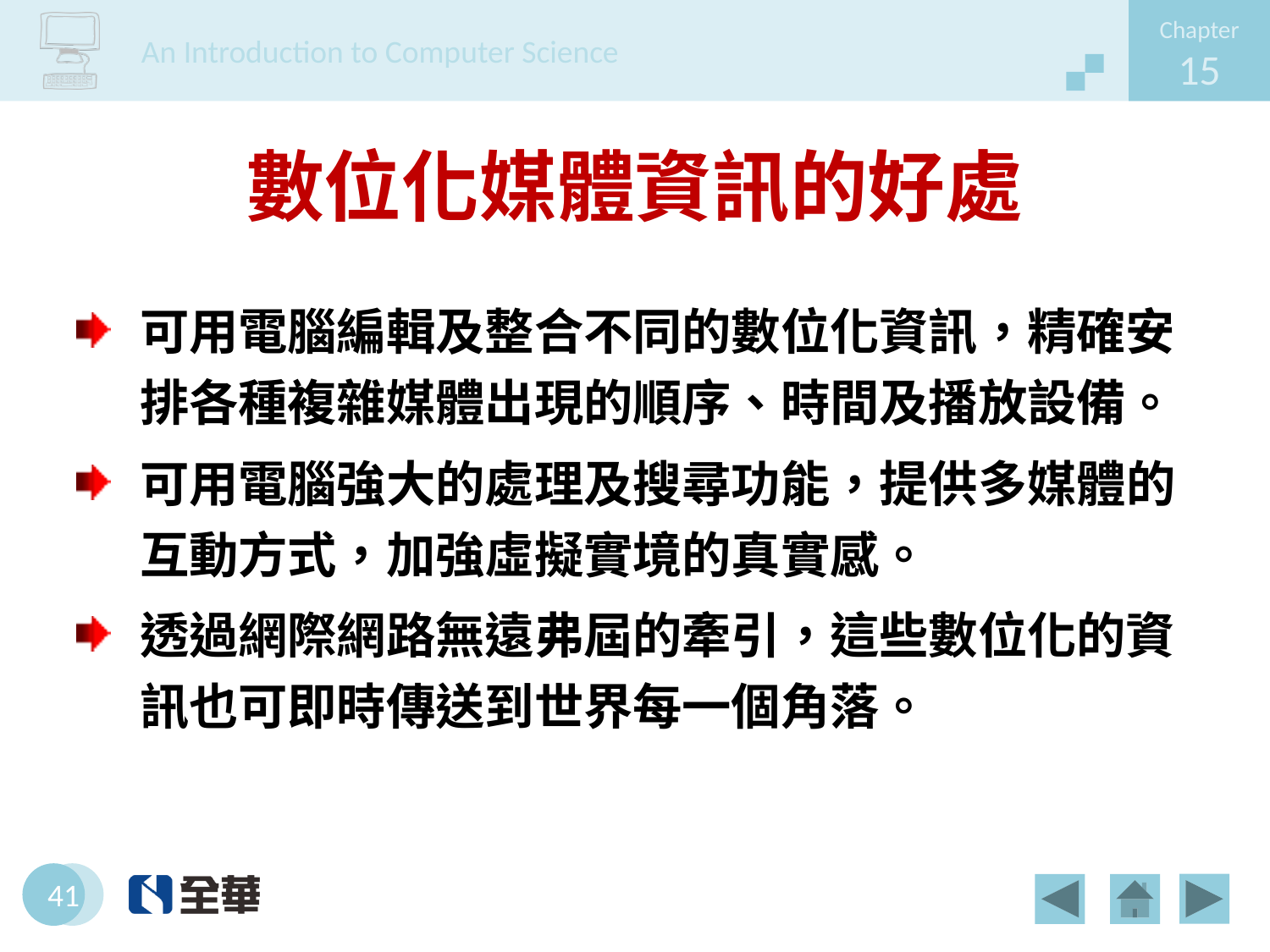

# 數位化媒體資訊的好處
可用電腦編輯及整合不同的數位化資訊，精確安排各種複雜媒體出現的順序、時間及播放設備。
可用電腦強大的處理及搜尋功能，提供多媒體的互動方式，加強虛擬實境的真實感。
透過網際網路無遠弗屆的牽引，這些數位化的資訊也可即時傳送到世界每一個角落。